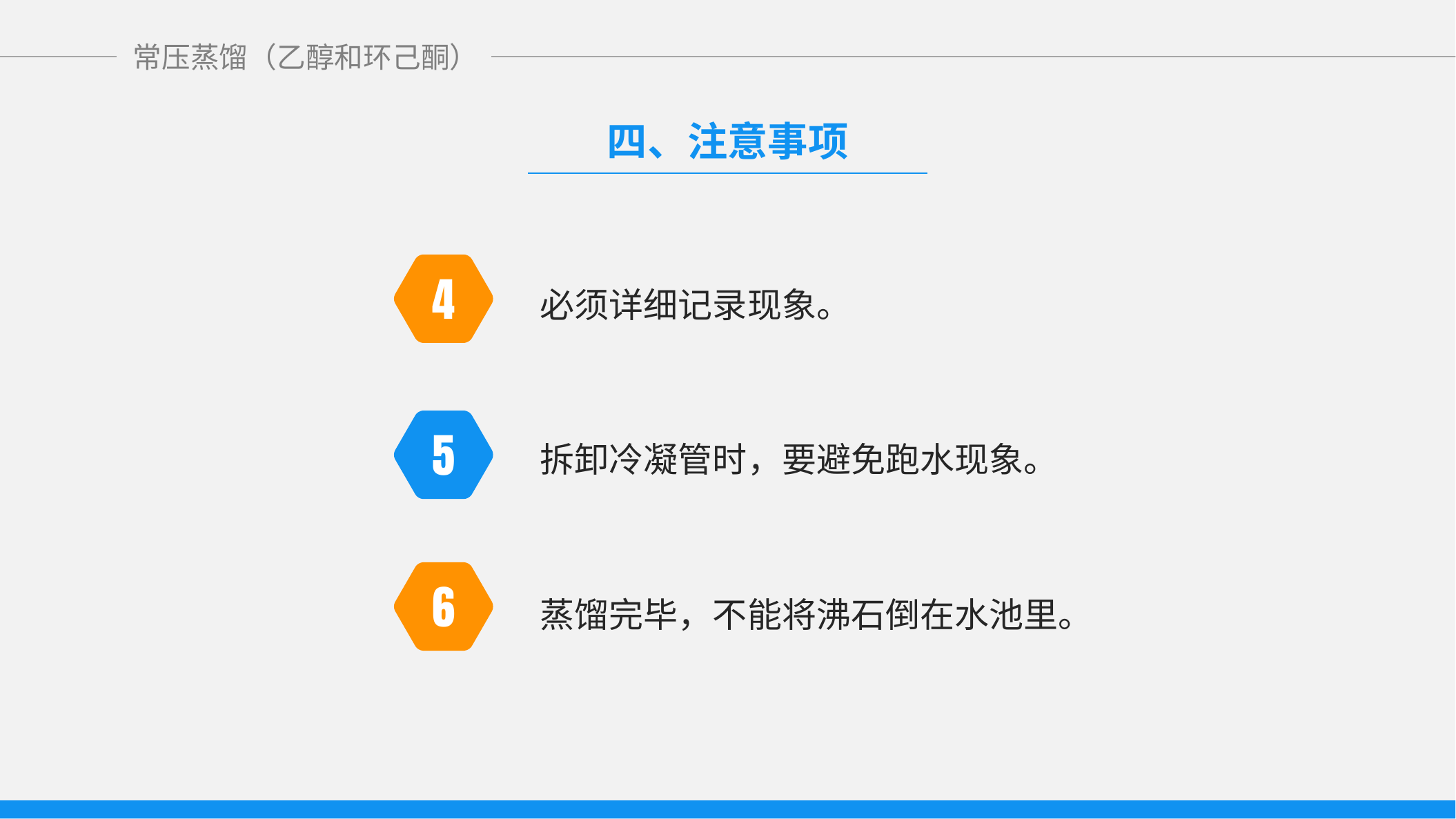

四、注意事项

4
必须详细记录现象。

5
拆卸冷凝管时，要避免跑水现象。

6
蒸馏完毕，不能将沸石倒在水池里。